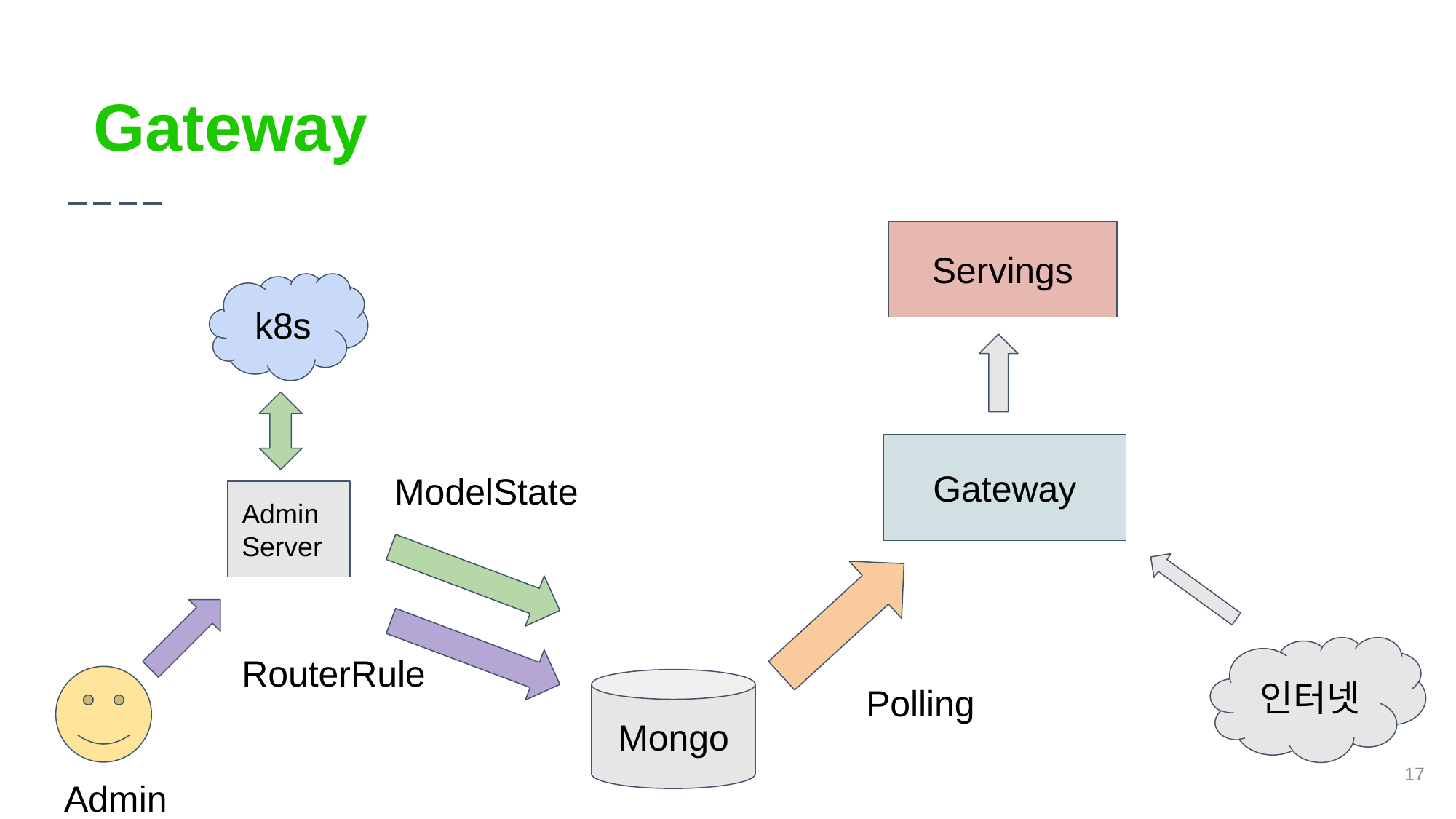

Gateway
Servings
k8s

Gateway
ModelState
Admin
Server

RouterRule
인터넷
Polling

Mongo
17
Admin